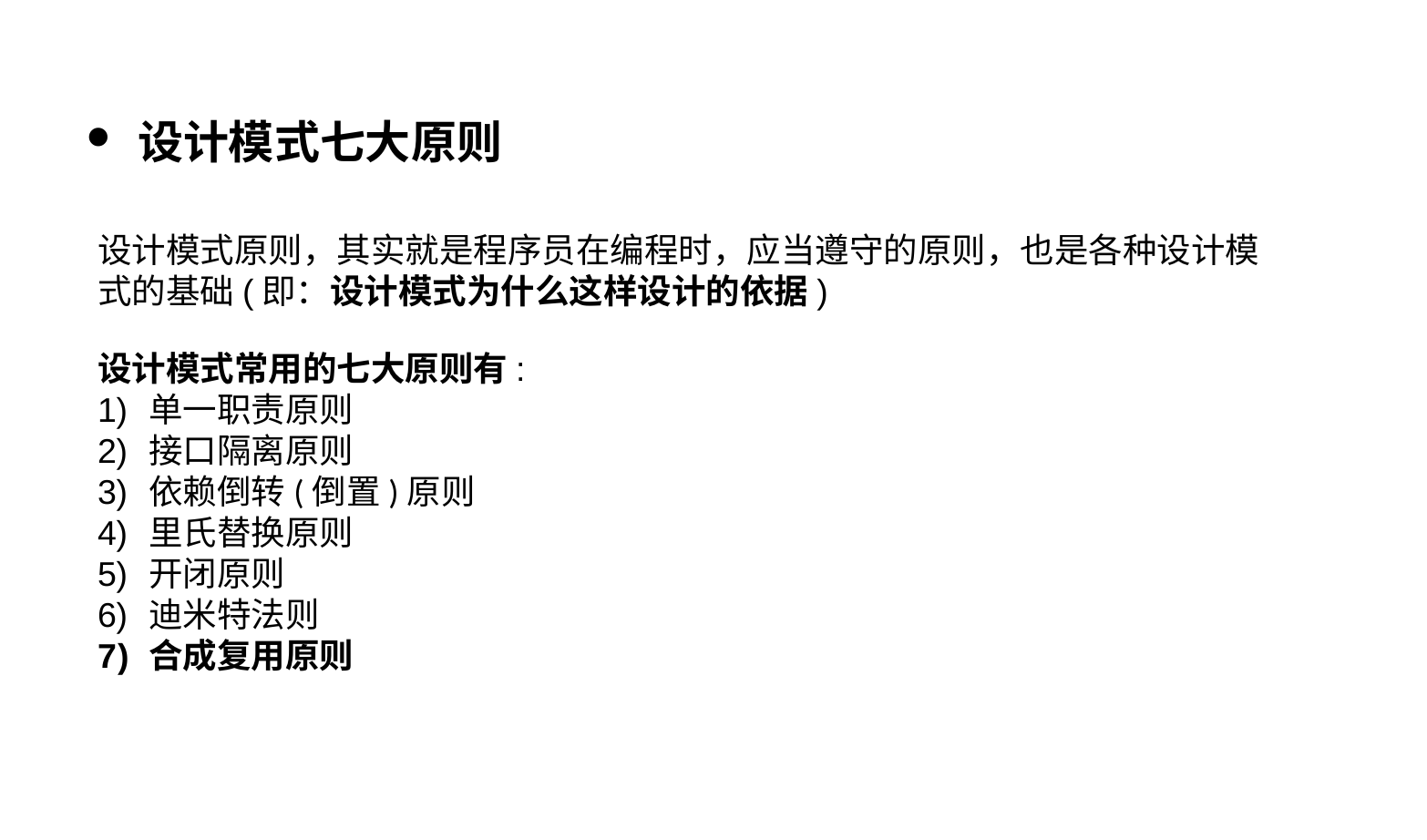

设计模式七大原则

设计模式原则，其实就是程序员在编程时，应当遵守的原则，也是各种设计模式的基础(即：设计模式为什么这样设计的依据)

设计模式常用的七大原则有:
单一职责原则
接口隔离原则
依赖倒转(倒置)原则
里氏替换原则
开闭原则
迪米特法则
合成复用原则